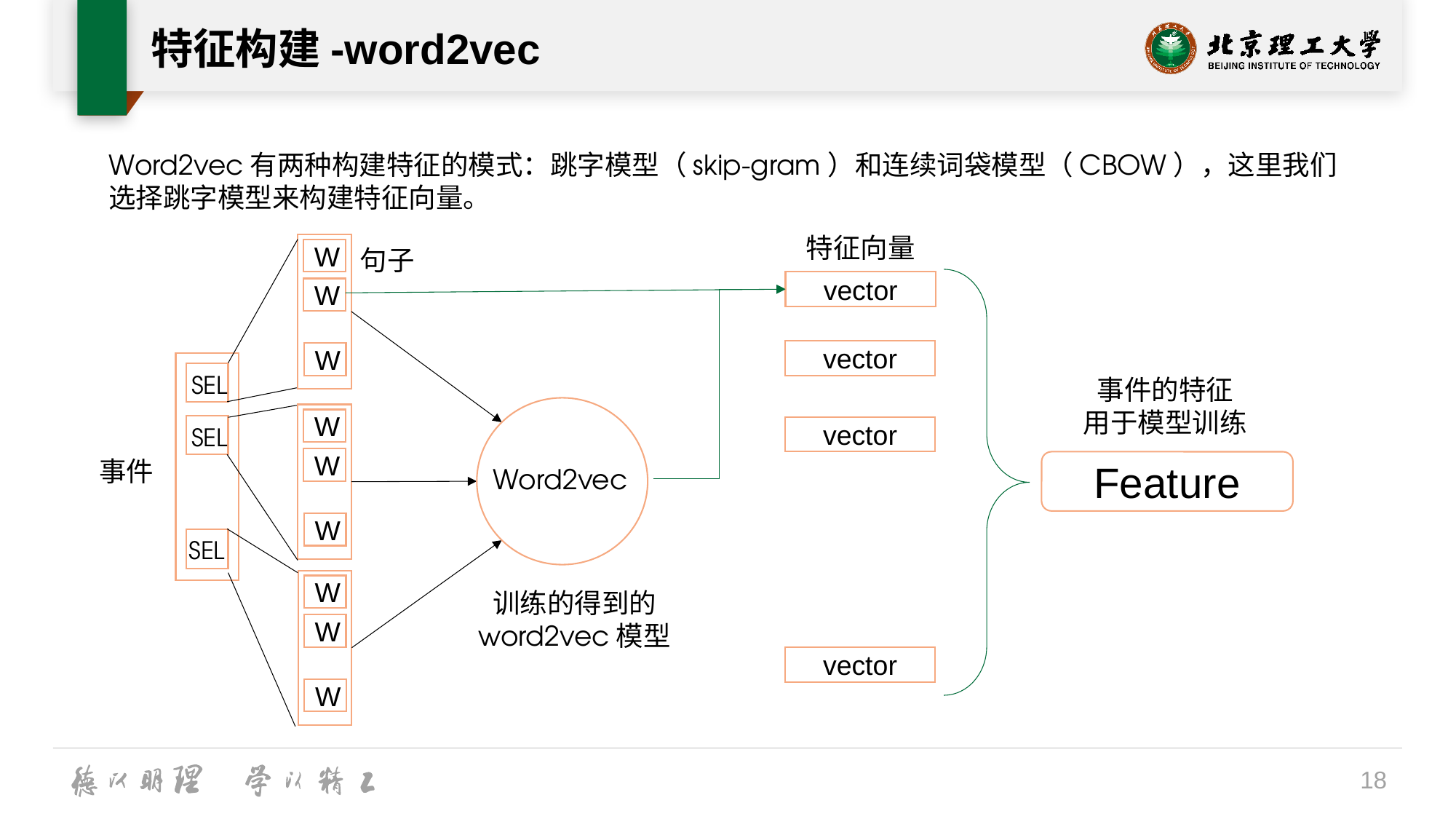

# 特征构建-word2vec
Word2vec有两种构建特征的模式：跳字模型（skip-gram）和连续词袋模型（CBOW），这里我们选择跳字模型来构建特征向量。
特征向量

句子
W

vector
W
vector
W

SEL
事件的特征
用于模型训练

W

SEL
vector
事件
W
Feature
Word2vec
W
SEL

W
训练的得到的
word2vec模型
W
vector
W